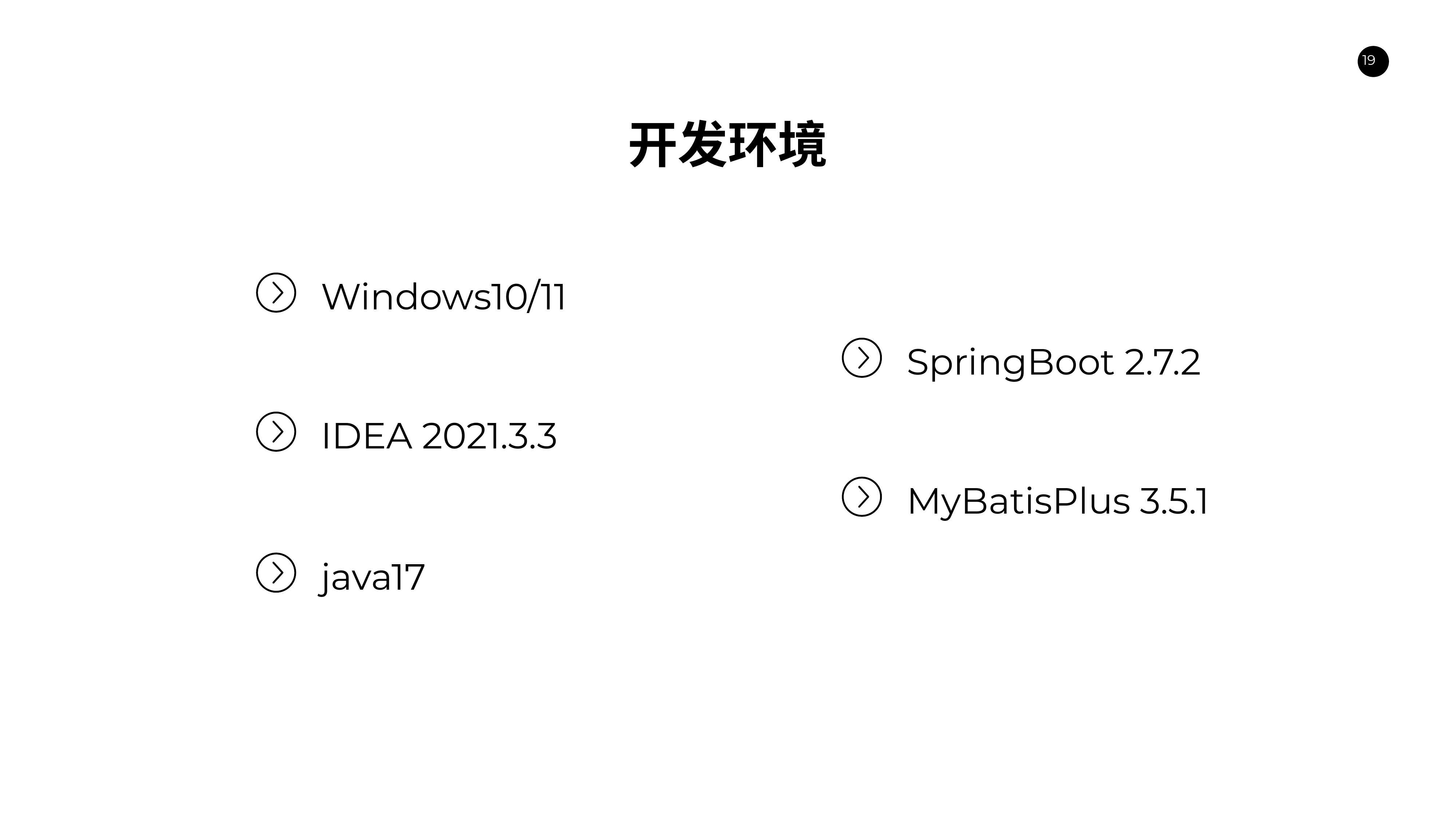

开发环境
Windows10/11

SpringBoot 2.7.2

IDEA 2021.3.3

MyBatisPlus 3.5.1

java17